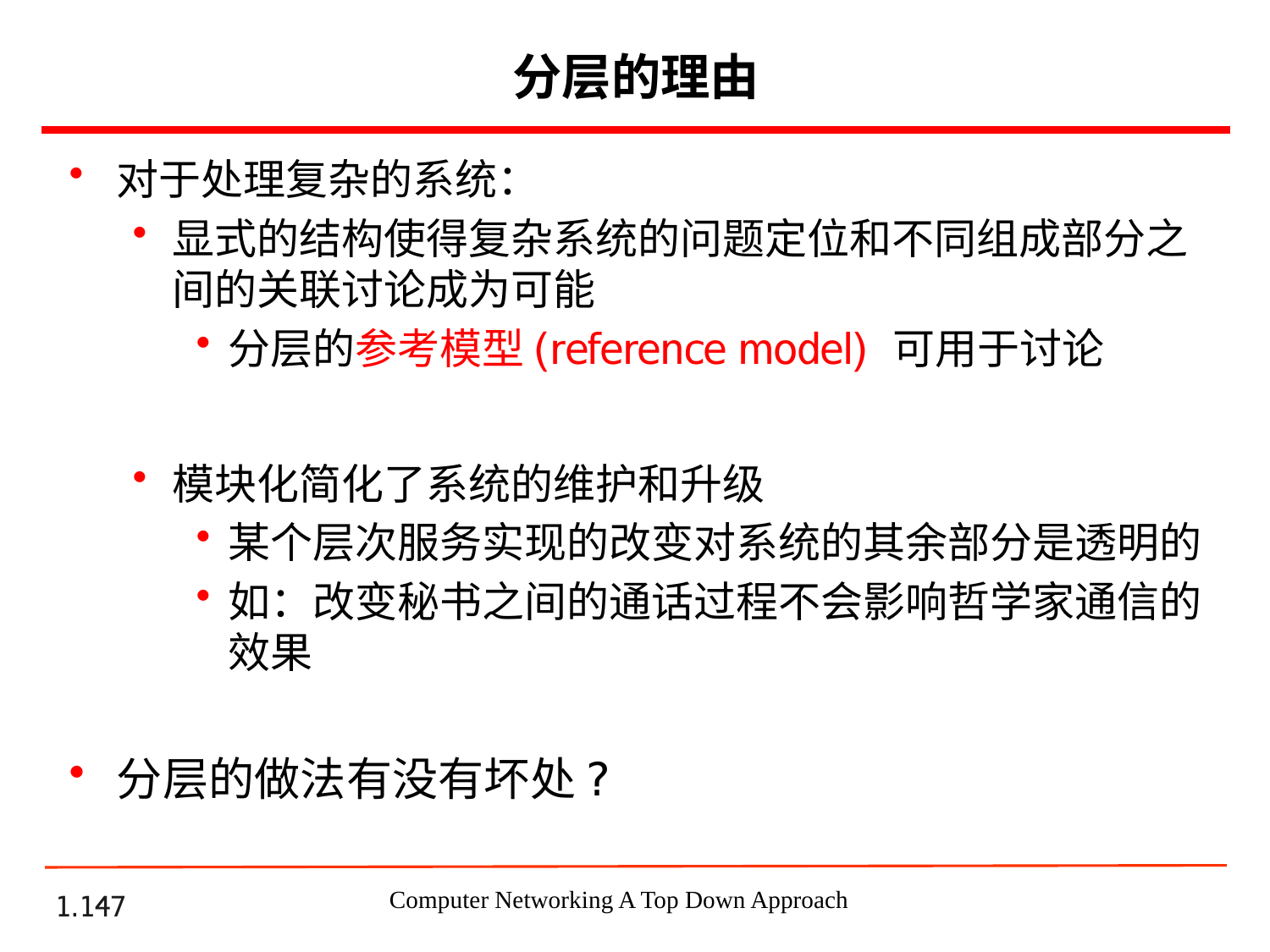

# 分层的理由
对于处理复杂的系统：
显式的结构使得复杂系统的问题定位和不同组成部分之间的关联讨论成为可能
分层的参考模型(reference model) 可用于讨论

模块化简化了系统的维护和升级
某个层次服务实现的改变对系统的其余部分是透明的
如：改变秘书之间的通话过程不会影响哲学家通信的效果

分层的做法有没有坏处?